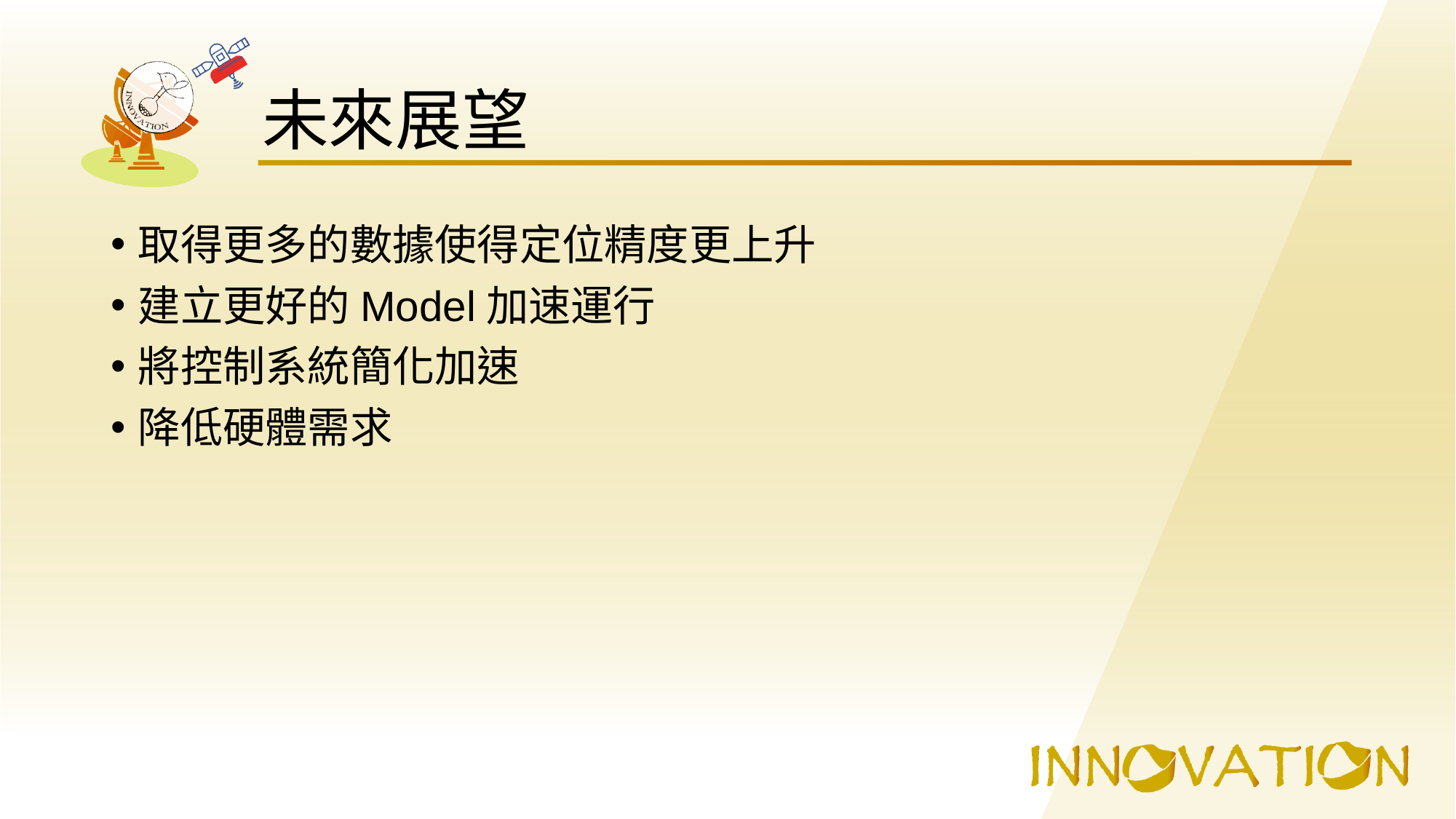

# 未來展望
取得更多的數據使得定位精度更上升
建立更好的Model加速運行
將控制系統簡化加速
降低硬體需求